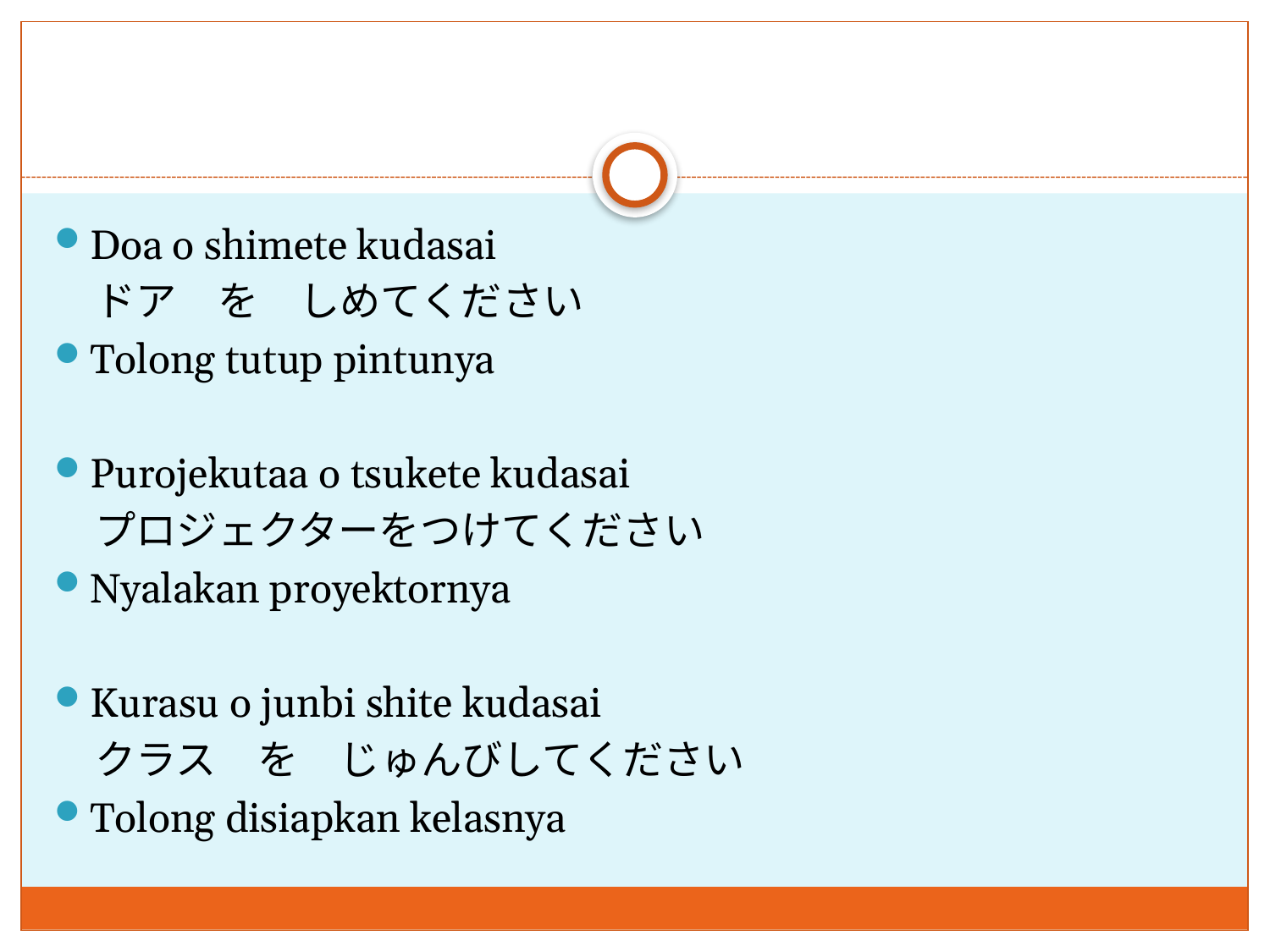

#
Doa o shimete kudasai
　ドア　を　しめてください
Tolong tutup pintunya

Purojekutaa o tsukete kudasai
　プロジェクターをつけてください
Nyalakan proyektornya

Kurasu o junbi shite kudasai
　クラス　を　じゅんびしてください
Tolong disiapkan kelasnya